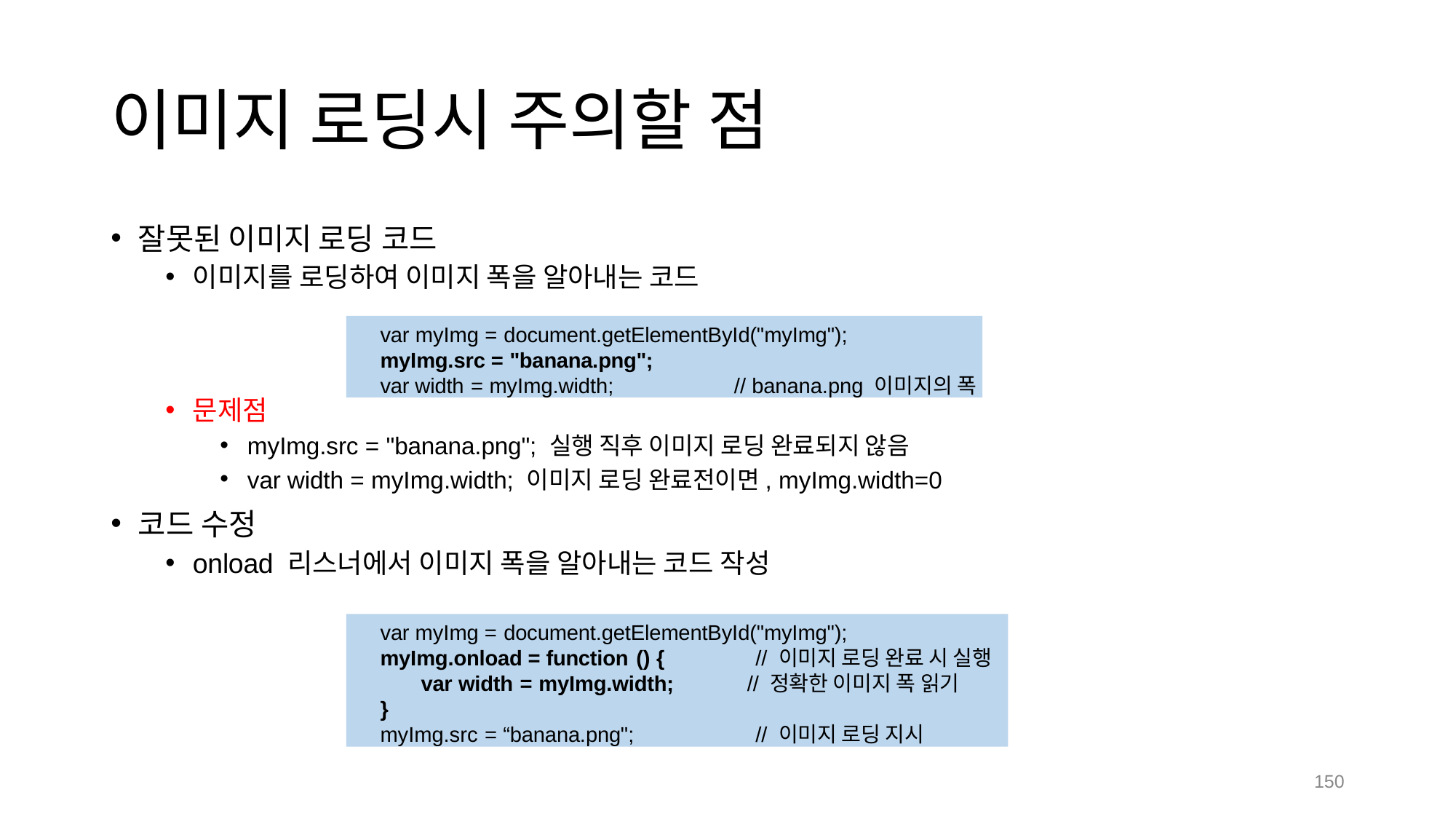

# 이미지 로딩시 주의할 점
잘못된 이미지 로딩 코드
이미지를 로딩하여 이미지 폭을 알아내는 코드
var myImg = document.getElementById("myImg");
myImg.src = "banana.png";
var width = myImg.width;	// banana.png 이미지의 폭
문제점
myImg.src = "banana.png"; 실행 직후 이미지 로딩 완료되지 않음
var width = myImg.width; 이미지 로딩 완료전이면, myImg.width=0
코드 수정
onload 리스너에서 이미지 폭을 알아내는 코드 작성
var myImg = document.getElementById("myImg");
myImg.onload = function () {	// 이미지 로딩 완료 시 실행
var width = myImg.width;	// 정확한 이미지 폭 읽기
}
myImg.src = “banana.png";	// 이미지 로딩 지시
150